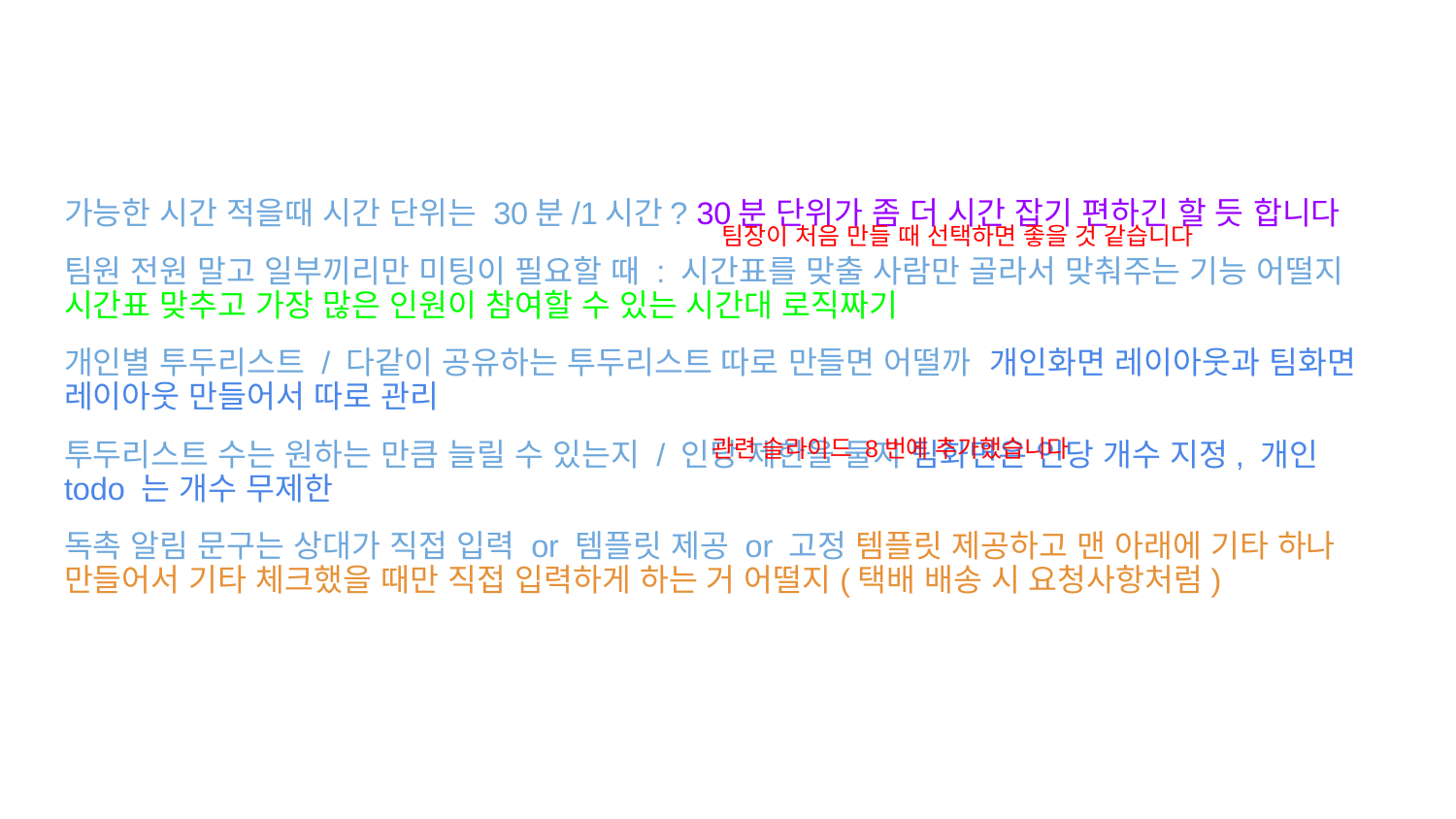

가능한 시간 적을때 시간 단위는 30분/1시간? 30분 단위가 좀 더 시간 잡기 편하긴 할 듯 합니다
팀원 전원 말고 일부끼리만 미팅이 필요할 때 : 시간표를 맞출 사람만 골라서 맞춰주는 기능 어떨지 시간표 맞추고 가장 많은 인원이 참여할 수 있는 시간대 로직짜기
개인별 투두리스트 / 다같이 공유하는 투두리스트 따로 만들면 어떨까  개인화면 레이아웃과 팀화면 레이아웃 만들어서 따로 관리
투두리스트 수는 원하는 만큼 늘릴 수 있는지 / 인당 제한을 둘지 팀화면은 인당 개수 지정, 개인 todo 는 개수 무제한
독촉 알림 문구는 상대가 직접 입력 or 템플릿 제공 or 고정 템플릿 제공하고 맨 아래에 기타 하나 만들어서 기타 체크했을 때만 직접 입력하게 하는 거 어떨지(택배 배송 시 요청사항처럼)

팀장이 처음 만들 때 선택하면 좋을 것 같습니다
관련 슬라이드 8번에 추가했습니다